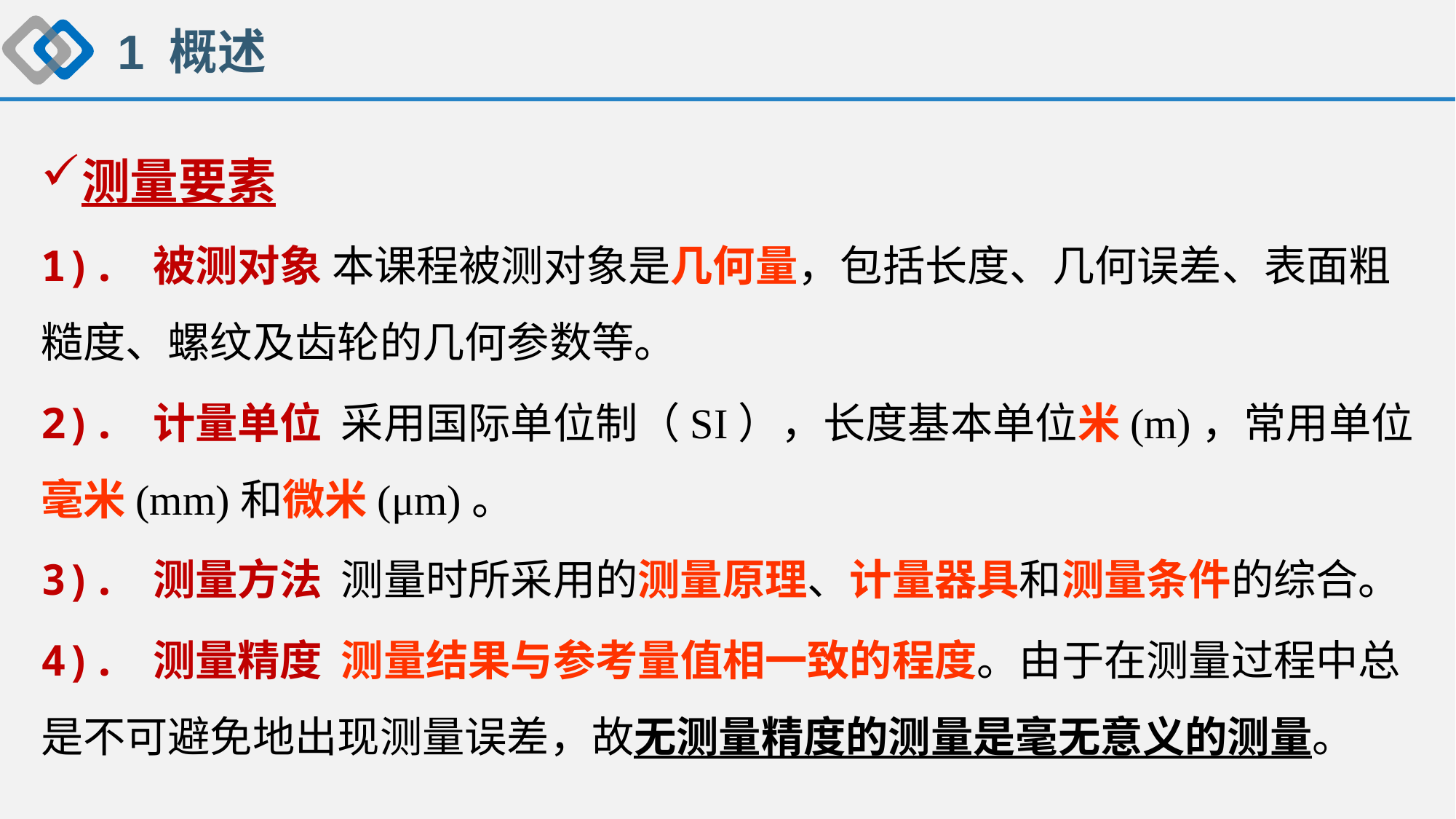

1 概述
测量要素
1). 被测对象 本课程被测对象是几何量，包括长度、几何误差、表面粗糙度、螺纹及齿轮的几何参数等。
2). 计量单位  采用国际单位制（SI），长度基本单位米(m)，常用单位毫米(mm)和微米(μm)。
3). 测量方法  测量时所采用的测量原理、计量器具和测量条件的综合。
4). 测量精度  测量结果与参考量值相一致的程度。由于在测量过程中总是不可避免地出现测量误差，故无测量精度的测量是毫无意义的测量。